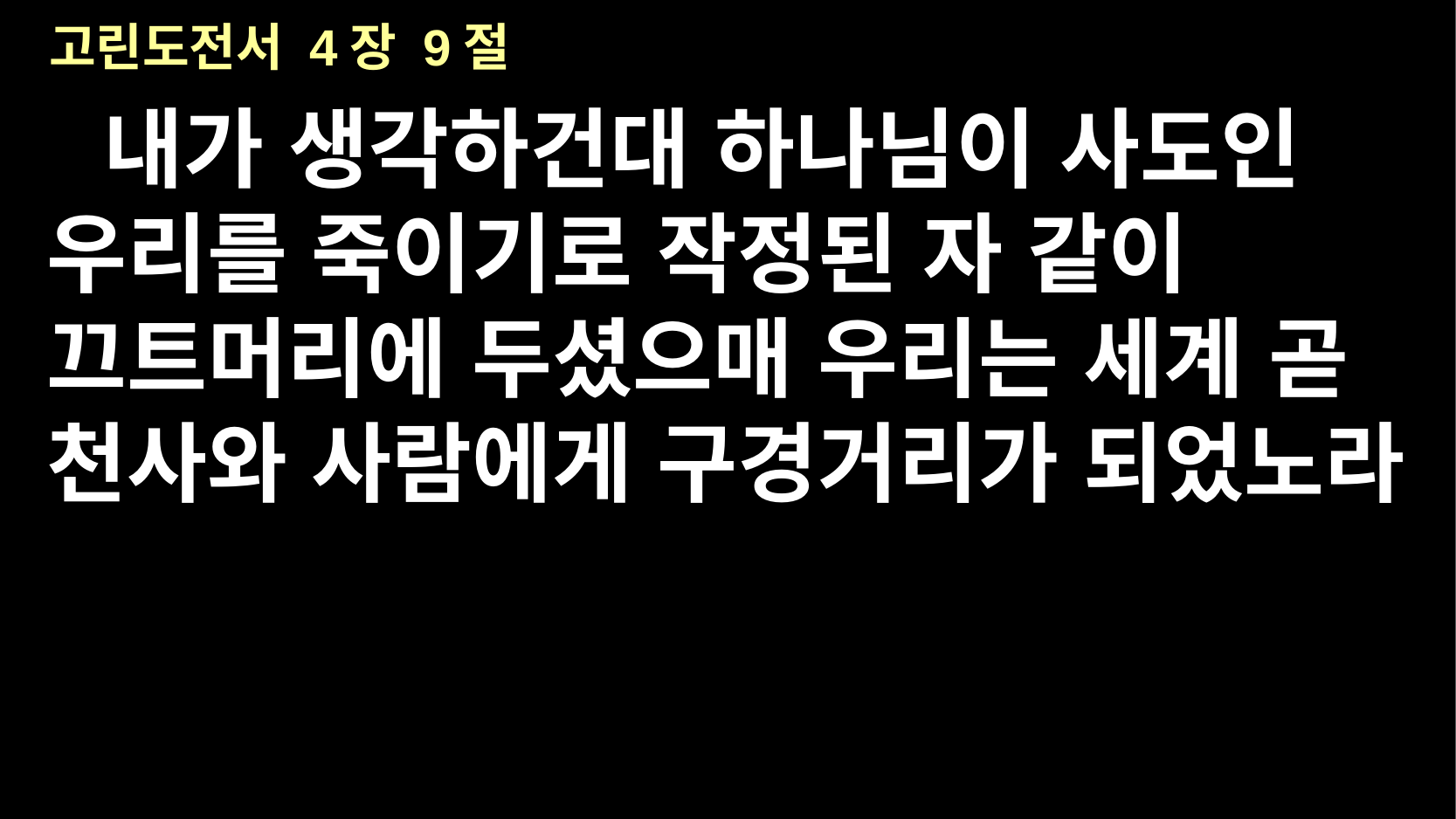

# 고린도전서 4장 9절
내가 생각하건대 하나님이 사도인 우리를 죽이기로 작정된 자 같이 끄트머리에 두셨으매 우리는 세계 곧 천사와 사람에게 구경거리가 되었노라